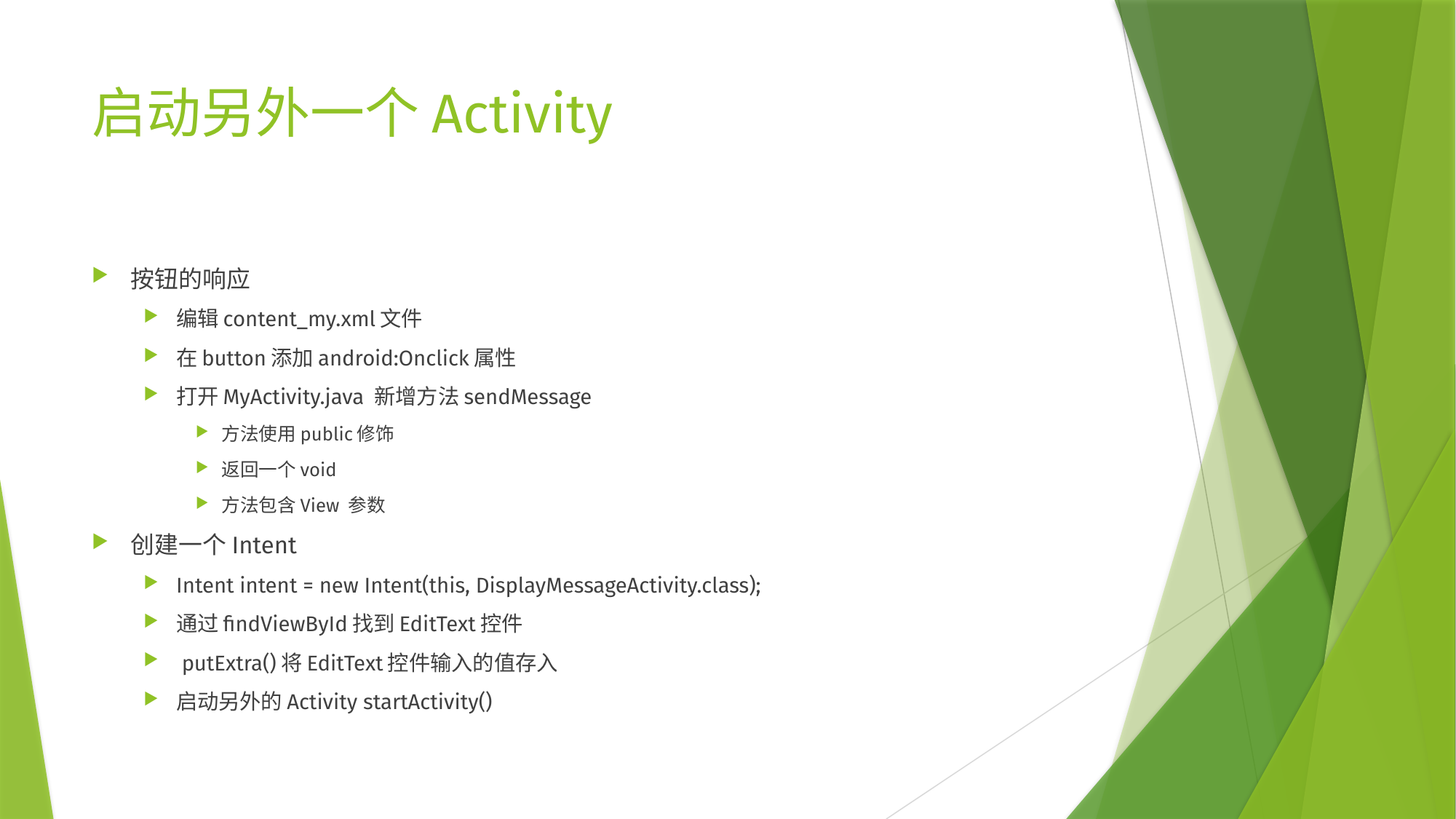

# 启动另外一个Activity
按钮的响应
编辑content_my.xml文件
在button添加android:Onclick属性
打开MyActivity.java 新增方法sendMessage
方法使用public修饰
返回一个void
方法包含View 参数
创建一个Intent
Intent intent = new Intent(this, DisplayMessageActivity.class);
通过findViewById找到EditText控件
 putExtra()将EditText控件输入的值存入
启动另外的Activity startActivity()